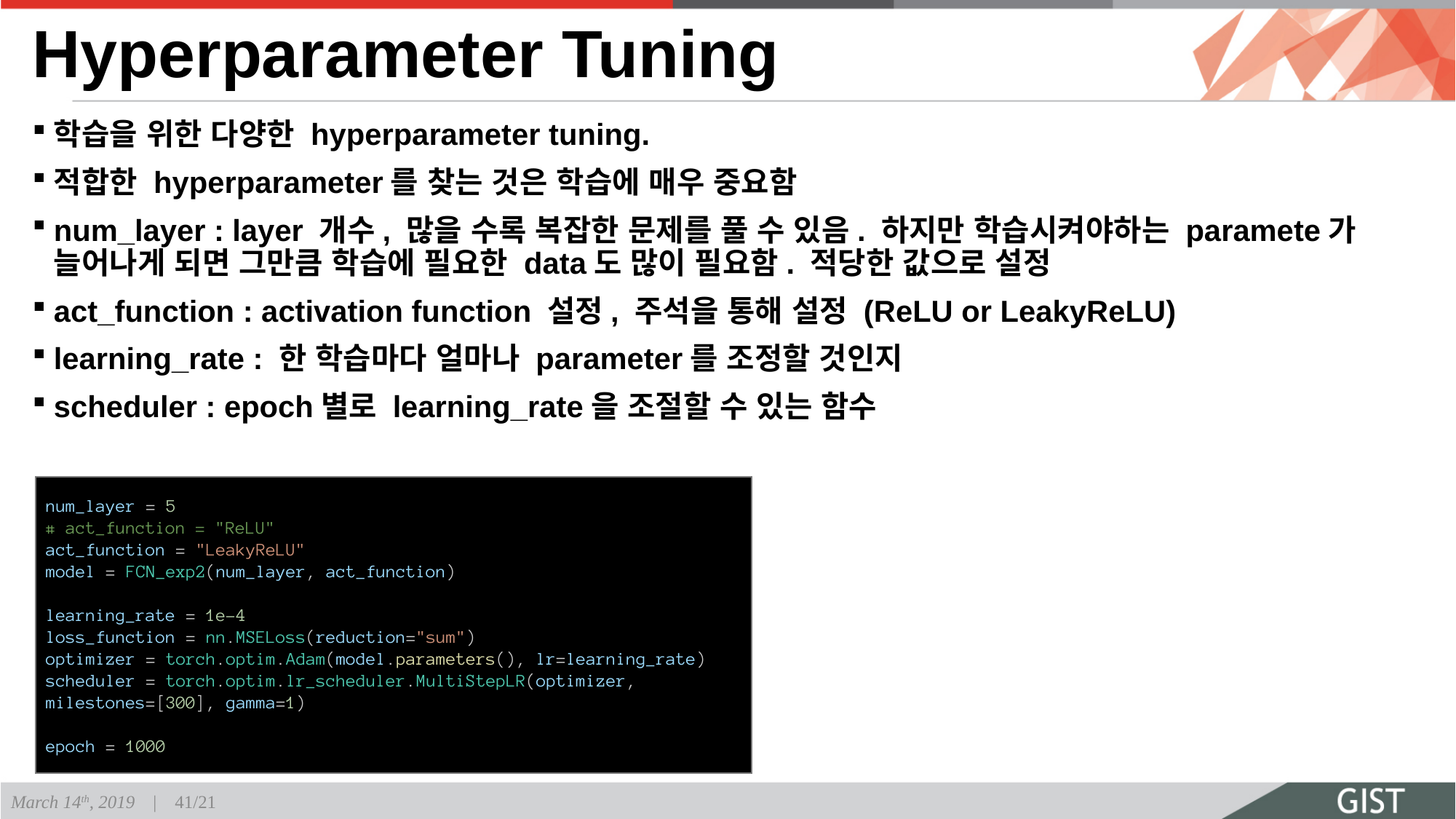

# Hyperparameter Tuning
학습을 위한 다양한 hyperparameter tuning.
적합한 hyperparameter를 찾는 것은 학습에 매우 중요함
num_layer : layer 개수, 많을 수록 복잡한 문제를 풀 수 있음. 하지만 학습시켜야하는 paramete가 늘어나게 되면 그만큼 학습에 필요한 data도 많이 필요함. 적당한 값으로 설정
act_function : activation function 설정, 주석을 통해 설정 (ReLU or LeakyReLU)
learning_rate : 한 학습마다 얼마나 parameter를 조정할 것인지
scheduler : epoch별로 learning_rate을 조절할 수 있는 함수
num_layer = 5
# act_function = "ReLU"
act_function = "LeakyReLU"
model = FCN_exp2(num_layer, act_function)
learning_rate = 1e-4
loss_function = nn.MSELoss(reduction="sum")
optimizer = torch.optim.Adam(model.parameters(), lr=learning_rate)
scheduler = torch.optim.lr_scheduler.MultiStepLR(optimizer, milestones=[300], gamma=1)
epoch = 1000
March 14th, 2019    |    41/21